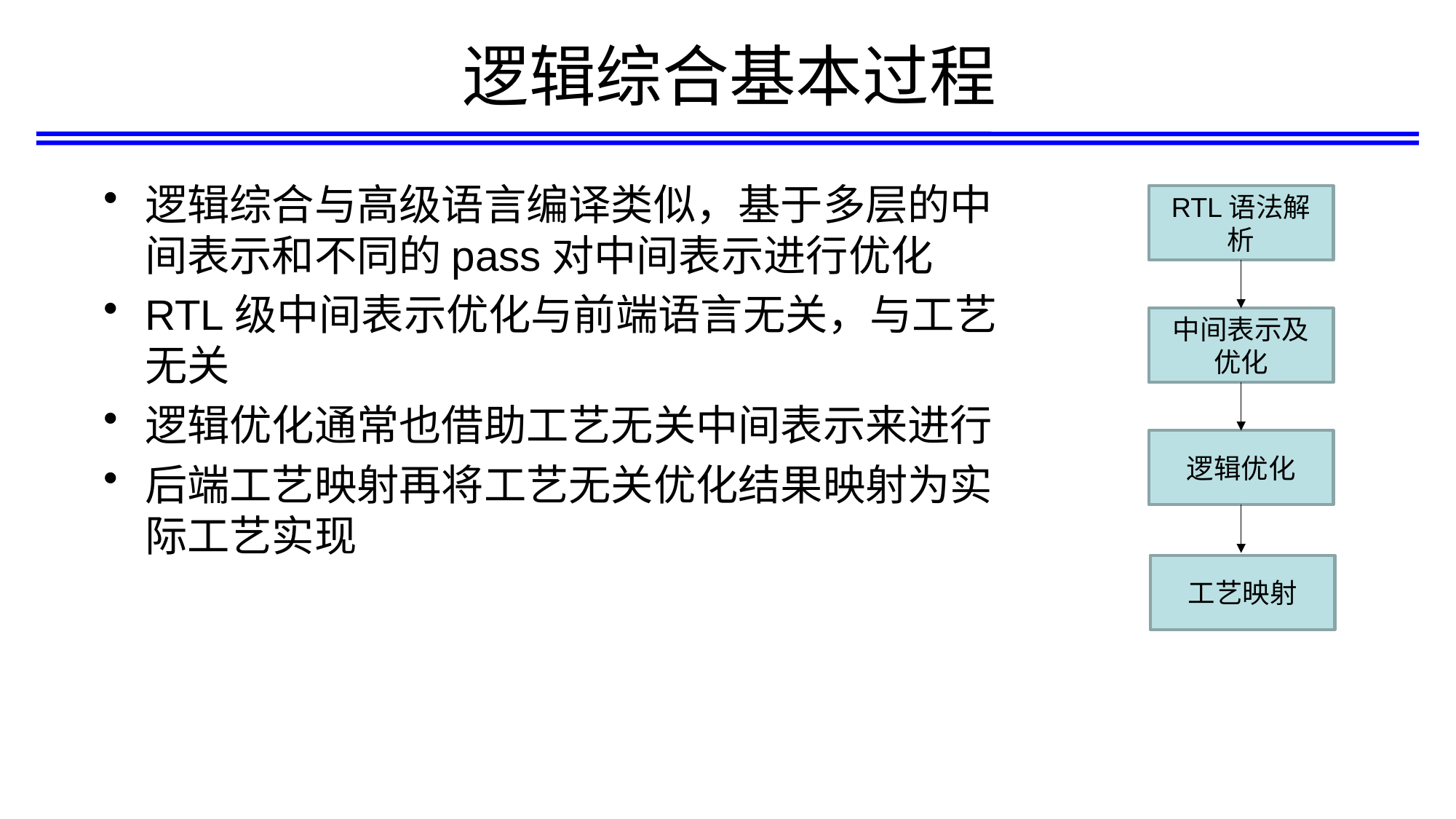

# 逻辑综合基本过程
逻辑综合与高级语言编译类似，基于多层的中间表示和不同的pass对中间表示进行优化
RTL级中间表示优化与前端语言无关，与工艺无关
逻辑优化通常也借助工艺无关中间表示来进行
后端工艺映射再将工艺无关优化结果映射为实际工艺实现

RTL语法解析
中间表示及优化
逻辑优化
工艺映射